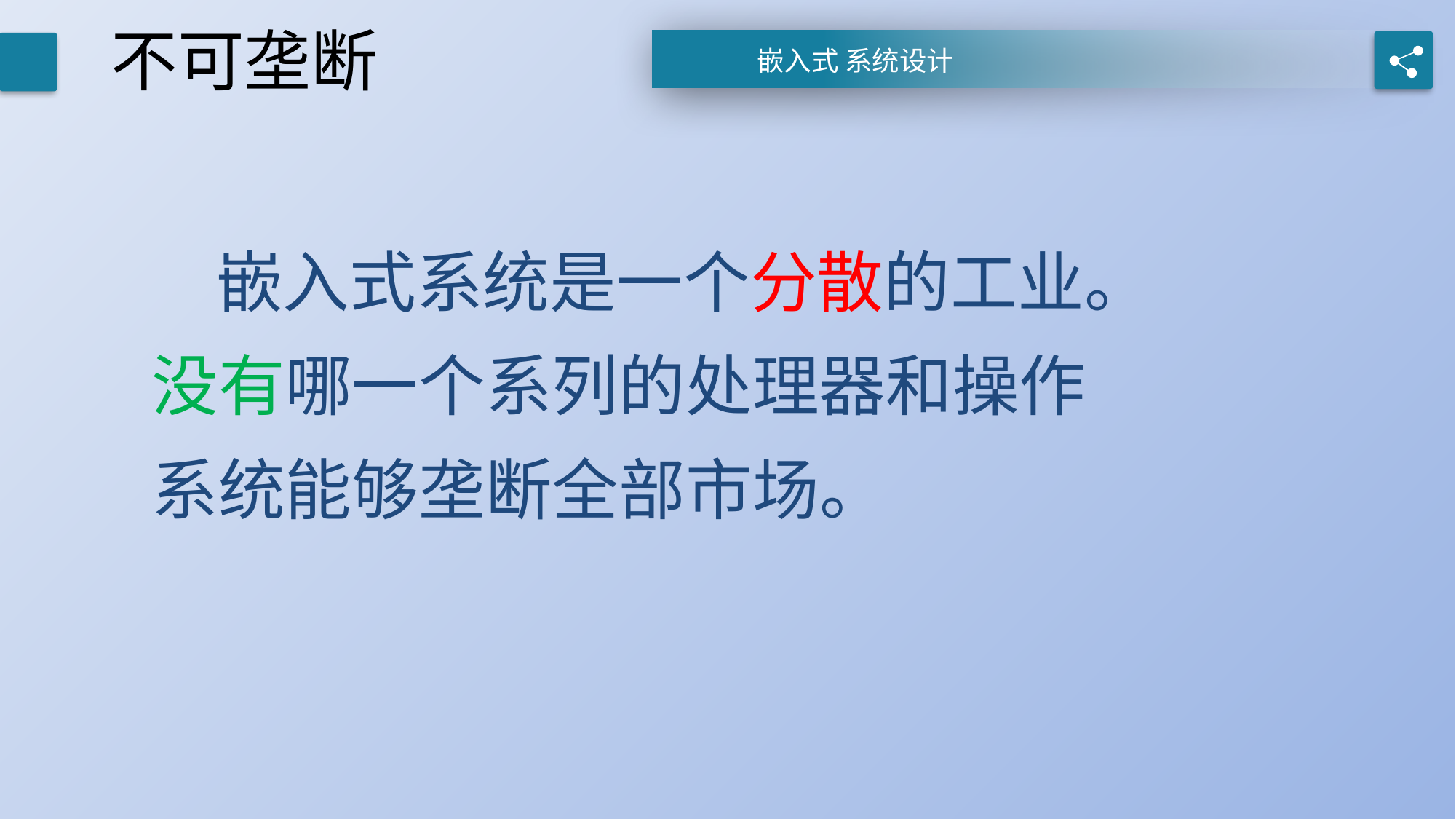

# 不可垄断

      嵌入式系统是一个分散的工业。没有哪一个系列的处理器和操作系统能够垄断全部市场。